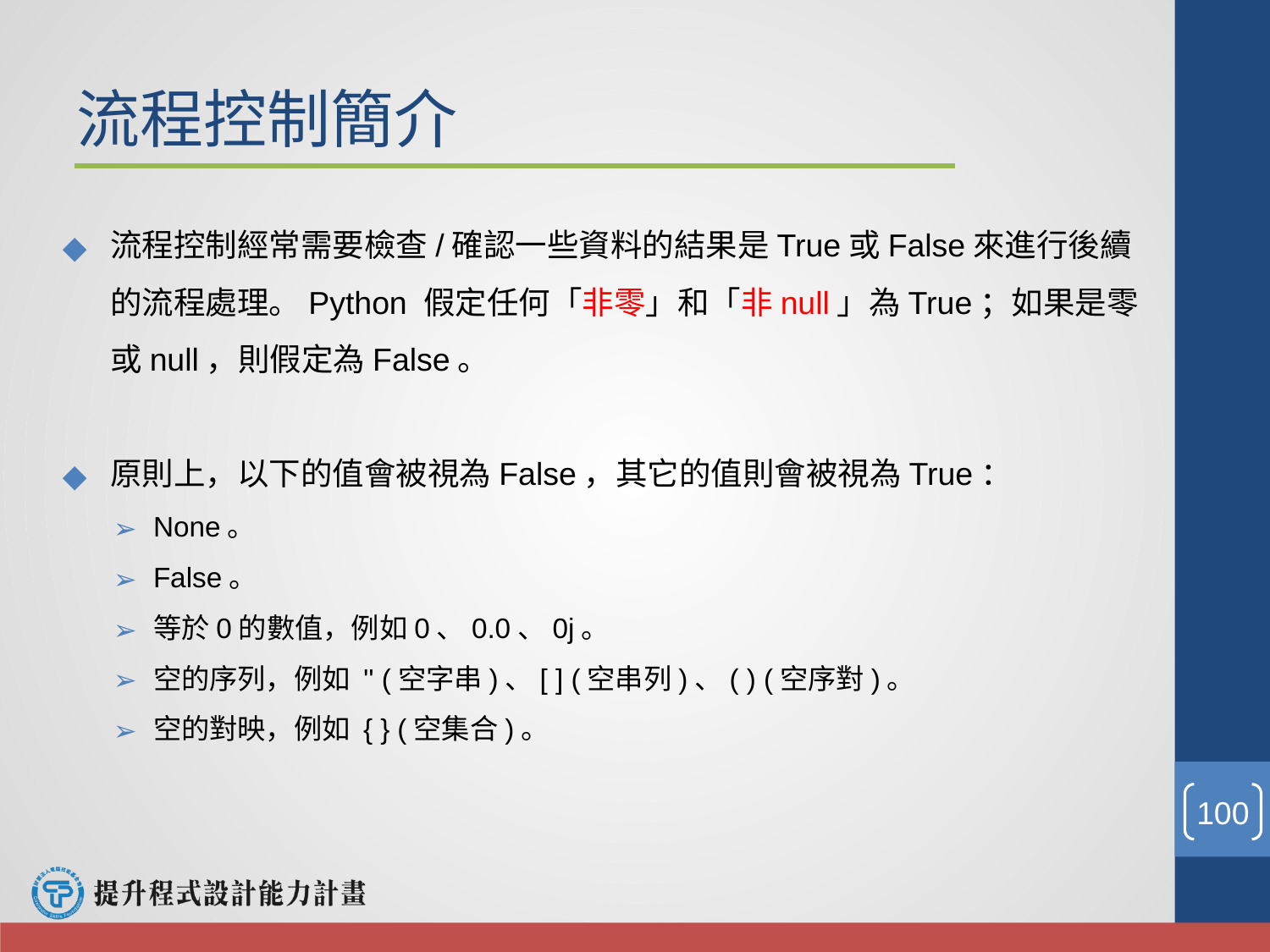

# 流程控制簡介
流程控制經常需要檢查/確認一些資料的結果是True或False來進行後續的流程處理。Python 假定任何「非零」和「非null」為True；如果是零或null，則假定為False。

原則上，以下的值會被視為False，其它的值則會被視為True：
None。
False。
等於0的數值，例如0、0.0、0j。
空的序列，例如 '' (空字串)、[ ] (空串列)、( ) (空序對)。
空的對映，例如 { } (空集合)。

100